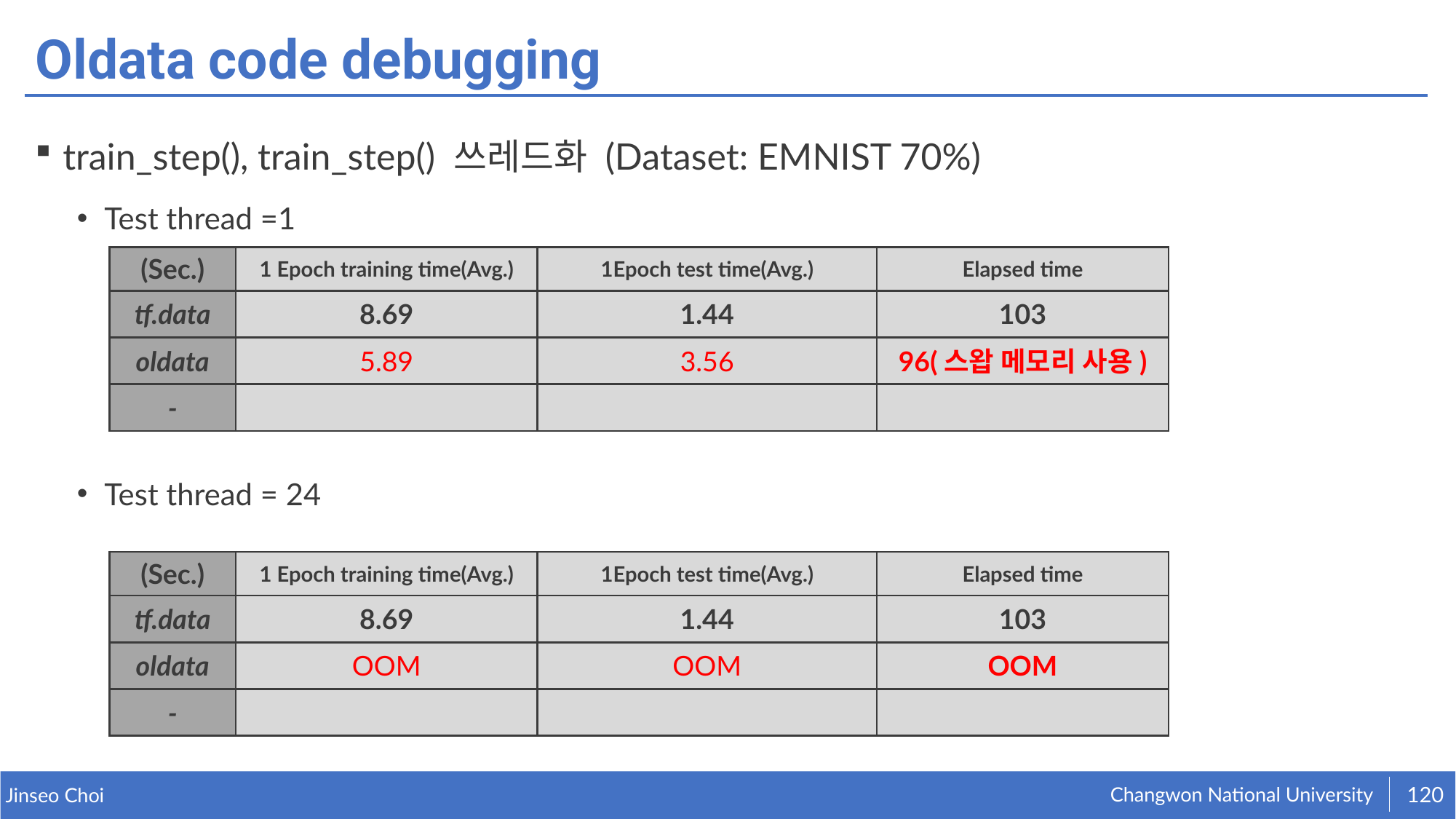

# Oldata code debugging
train_step(), train_step() 쓰레드화 (Dataset: EMNIST 70%)
Test thread =1

Test thread = 24

| (Sec.) | 1 Epoch training time(Avg.) | 1Epoch test time(Avg.) | Elapsed time |
| --- | --- | --- | --- |
| tf.data | 8.69 | 1.44 | 103 |
| oldata | 5.89 | 3.56 | 96(스왑 메모리 사용) |
| - |  |  |  |
| (Sec.) | 1 Epoch training time(Avg.) | 1Epoch test time(Avg.) | Elapsed time |
| --- | --- | --- | --- |
| tf.data | 8.69 | 1.44 | 103 |
| oldata | OOM | OOM | OOM |
| - |  |  |  |
120